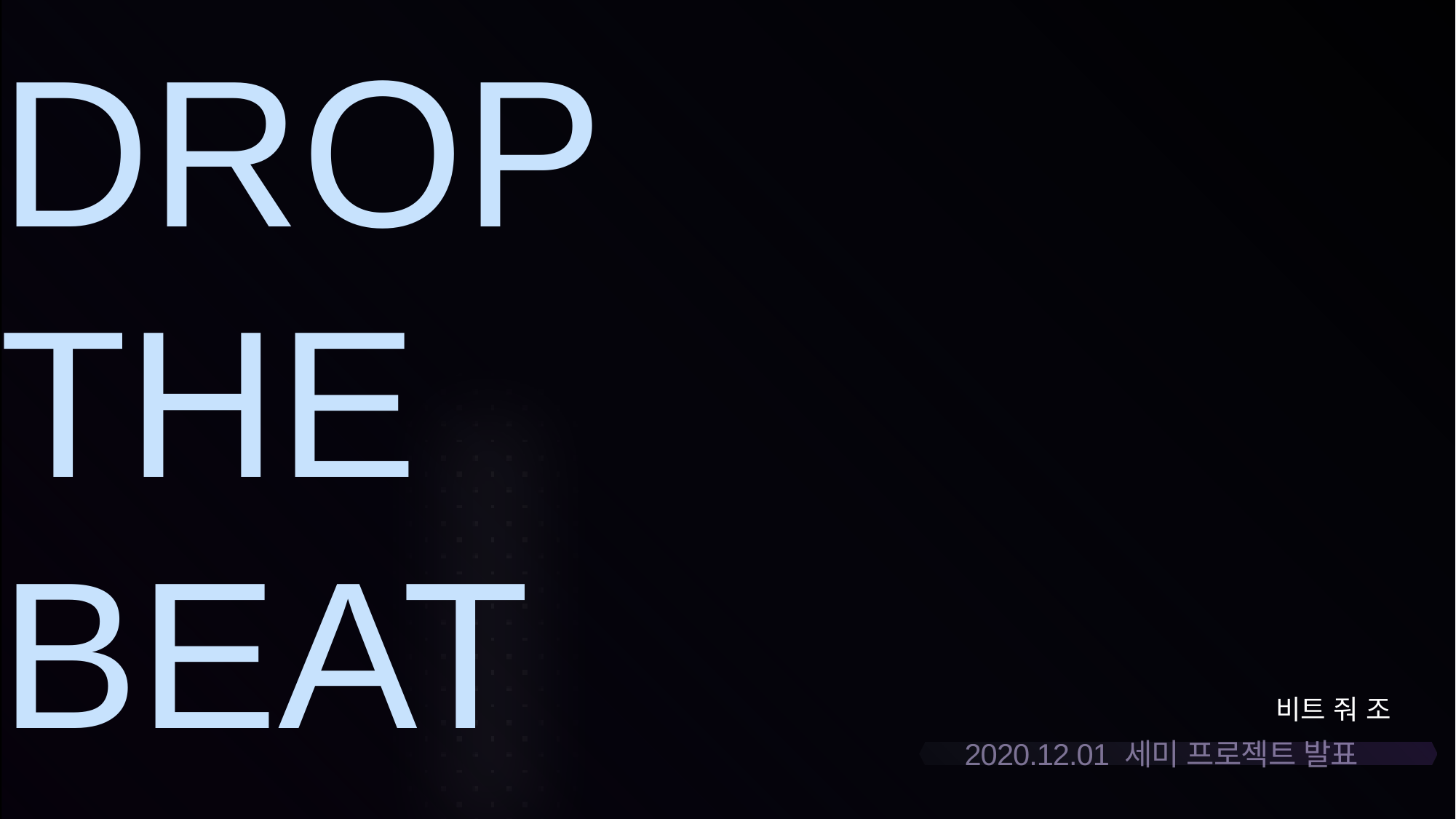

DROP
THE
BEAT
비트 줘 조
2020.12.01 세미 프로젝트 발표